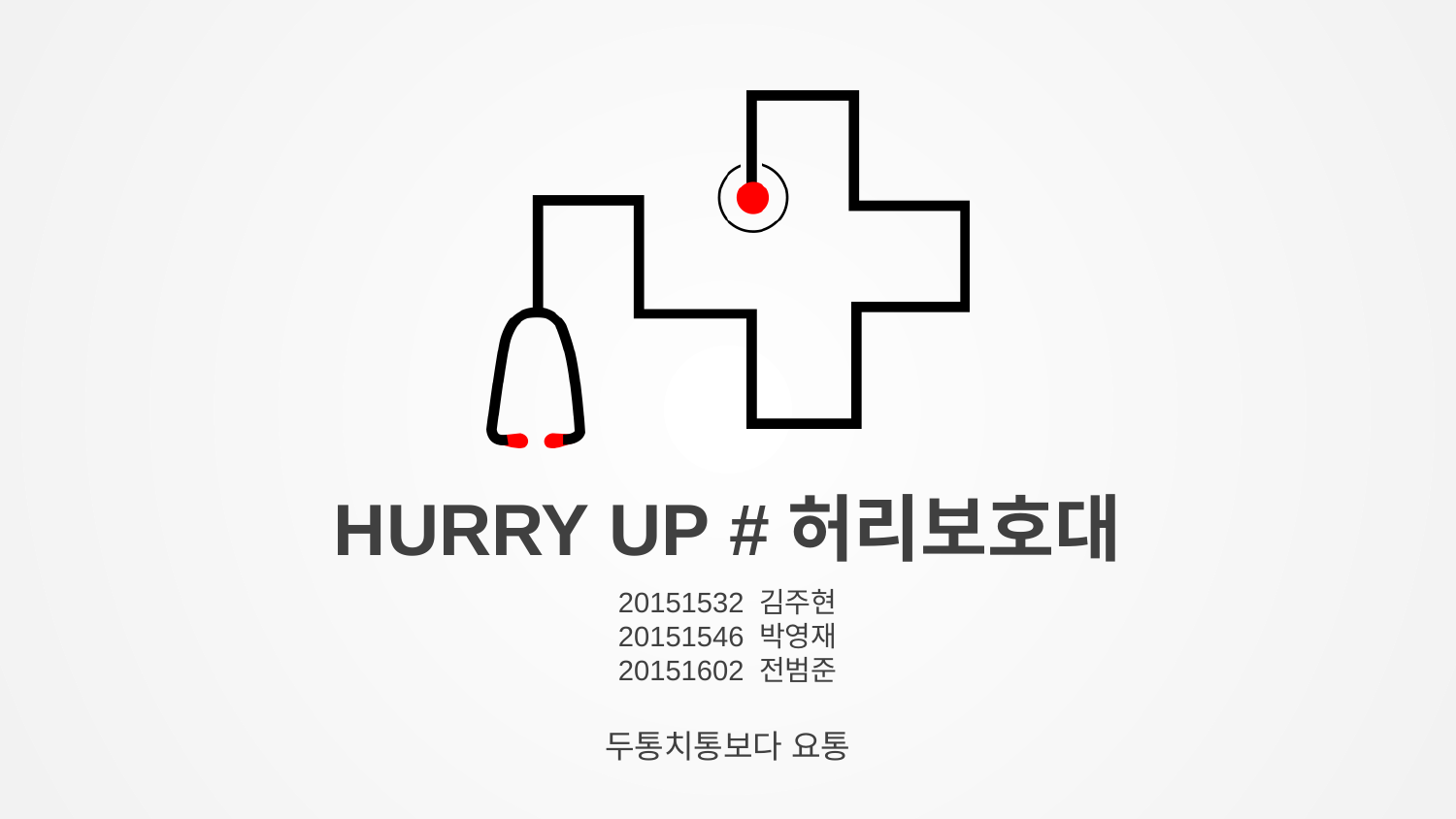

HURRY UP #허리보호대
20151532 김주현
20151546 박영재
20151602 전범준
두통치통보다 요통